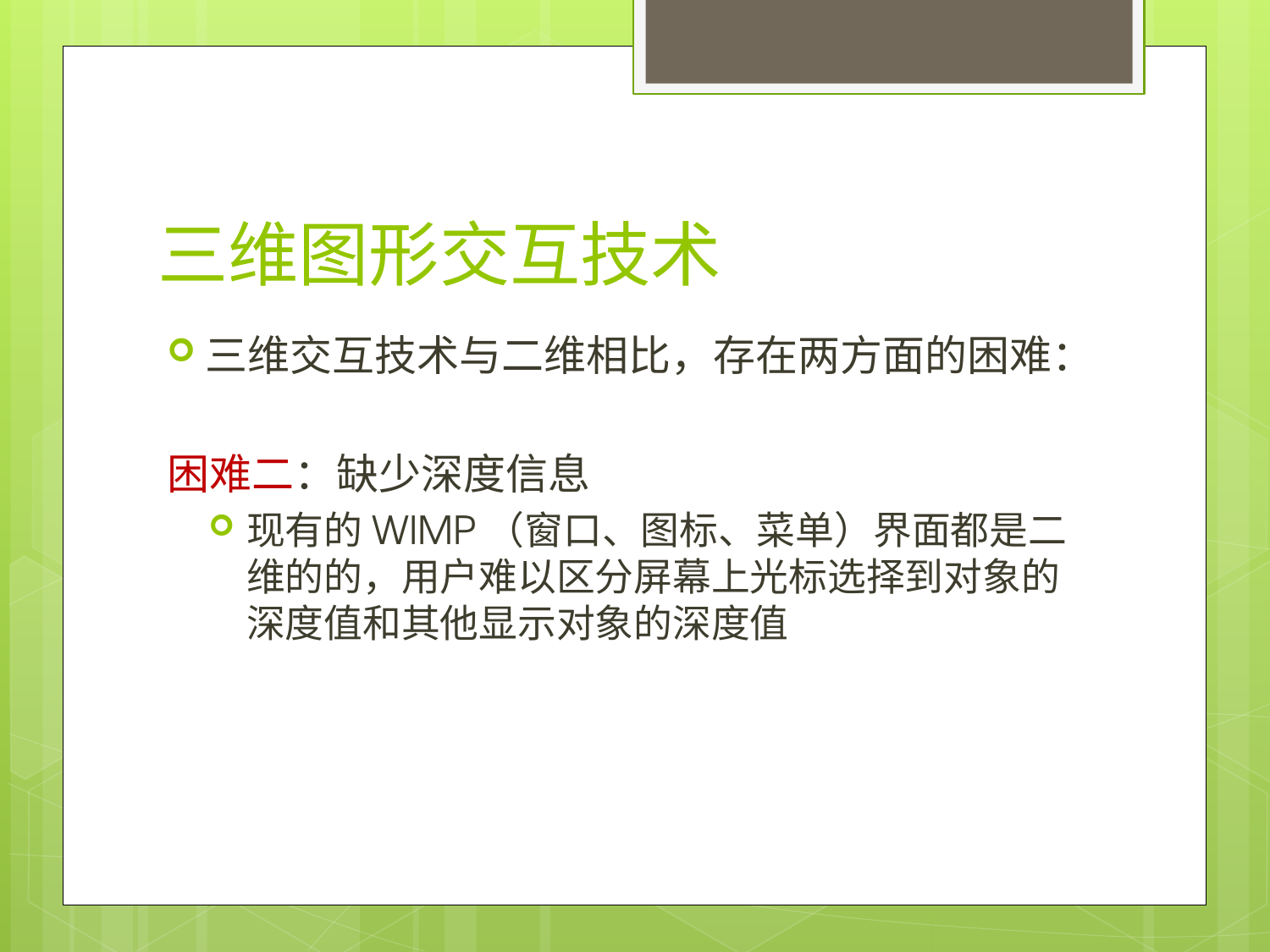

# 三维图形交互技术
三维交互技术与二维相比，存在两方面的困难：

困难二：缺少深度信息
现有的WIMP（窗口、图标、菜单）界面都是二维的的，用户难以区分屏幕上光标选择到对象的深度值和其他显示对象的深度值